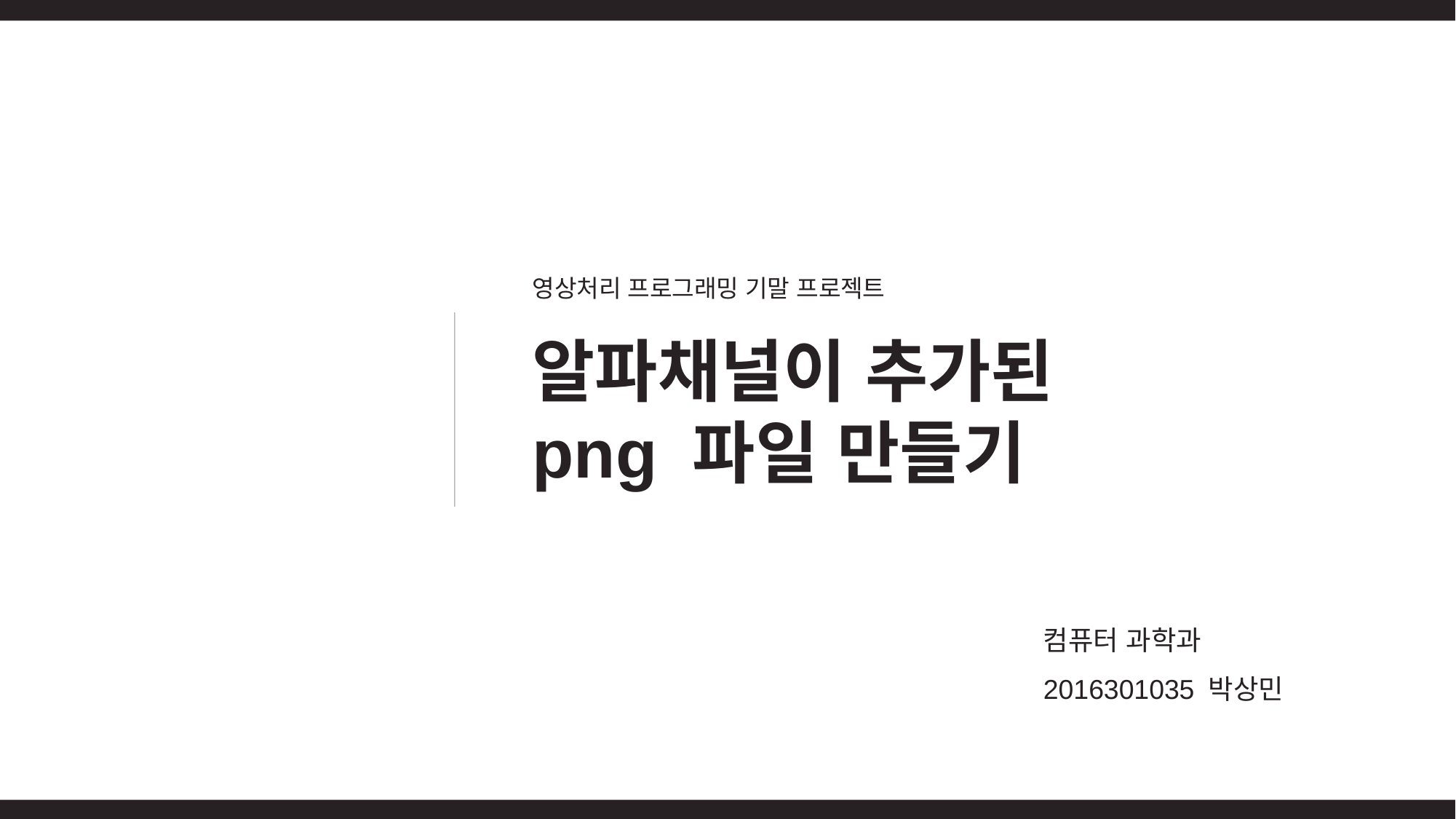

영상처리 프로그래밍 기말 프로젝트
알파채널이 추가된
png 파일 만들기
컴퓨터 과학과
2016301035 박상민